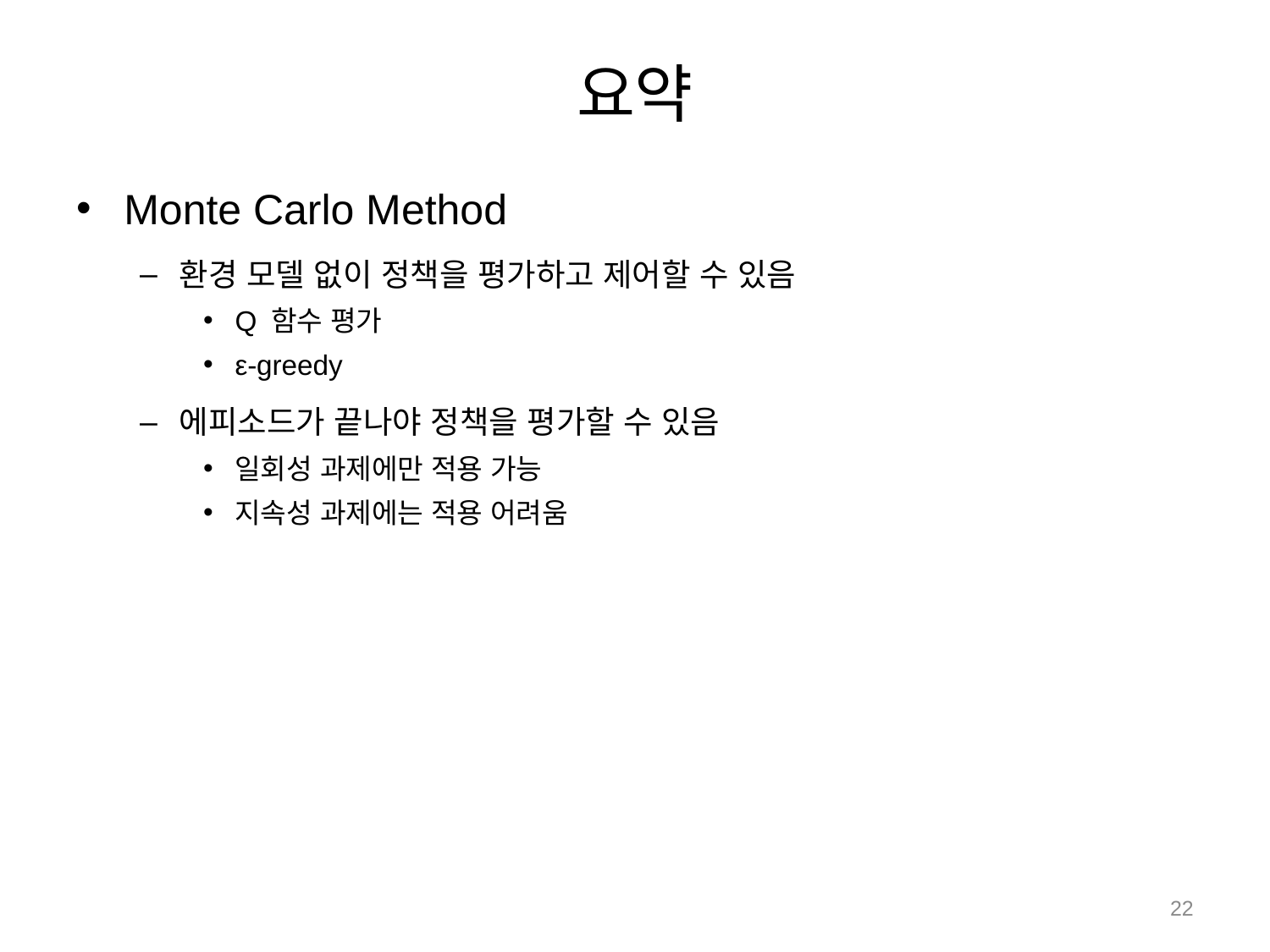

# 요약
Monte Carlo Method
환경 모델 없이 정책을 평가하고 제어할 수 있음
Q 함수 평가
ε-greedy
에피소드가 끝나야 정책을 평가할 수 있음
일회성 과제에만 적용 가능
지속성 과제에는 적용 어려움
22